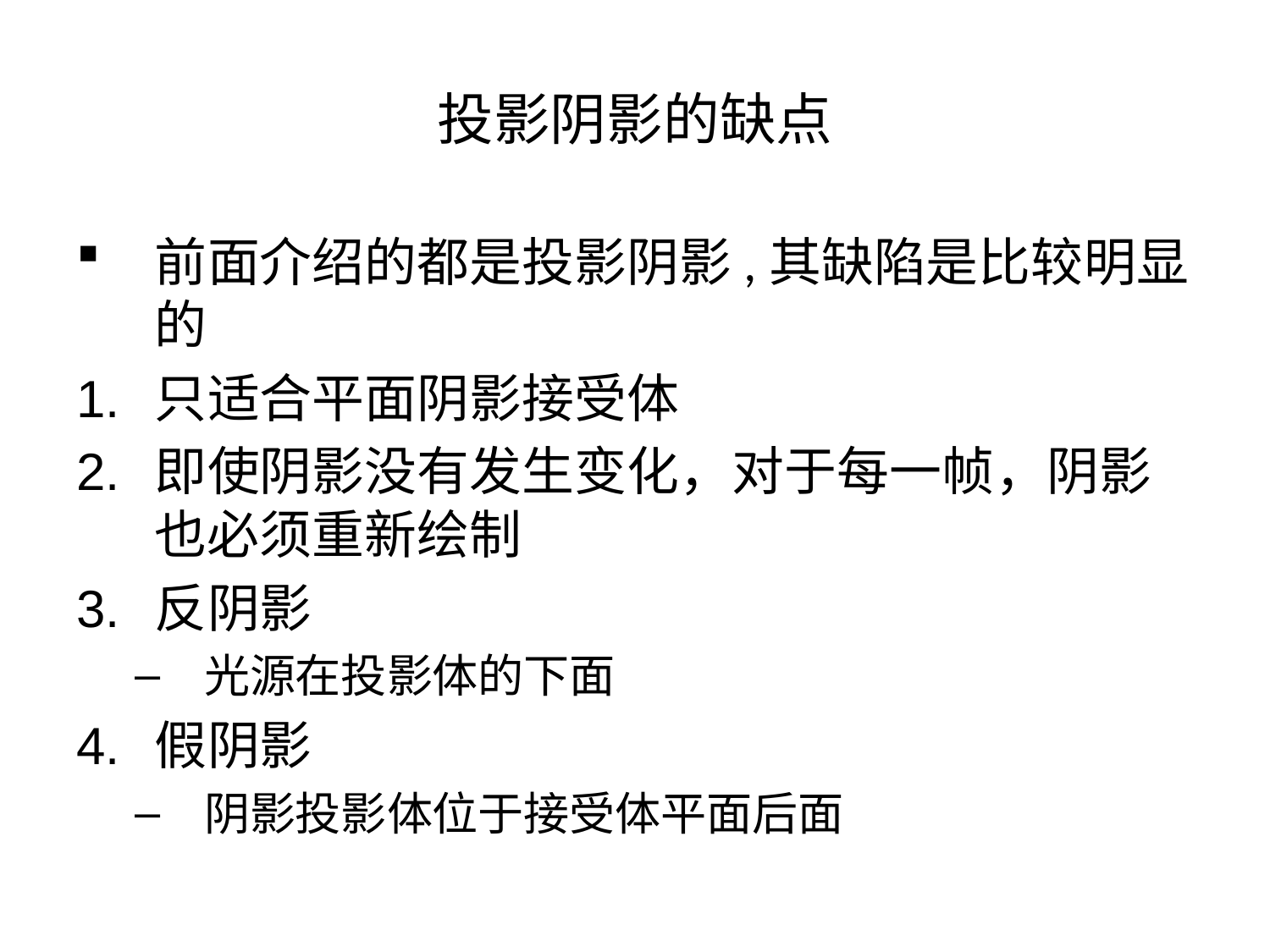

# 投影阴影的缺点
前面介绍的都是投影阴影,其缺陷是比较明显的
只适合平面阴影接受体
即使阴影没有发生变化，对于每一帧，阴影也必须重新绘制
反阴影
光源在投影体的下面
假阴影
阴影投影体位于接受体平面后面